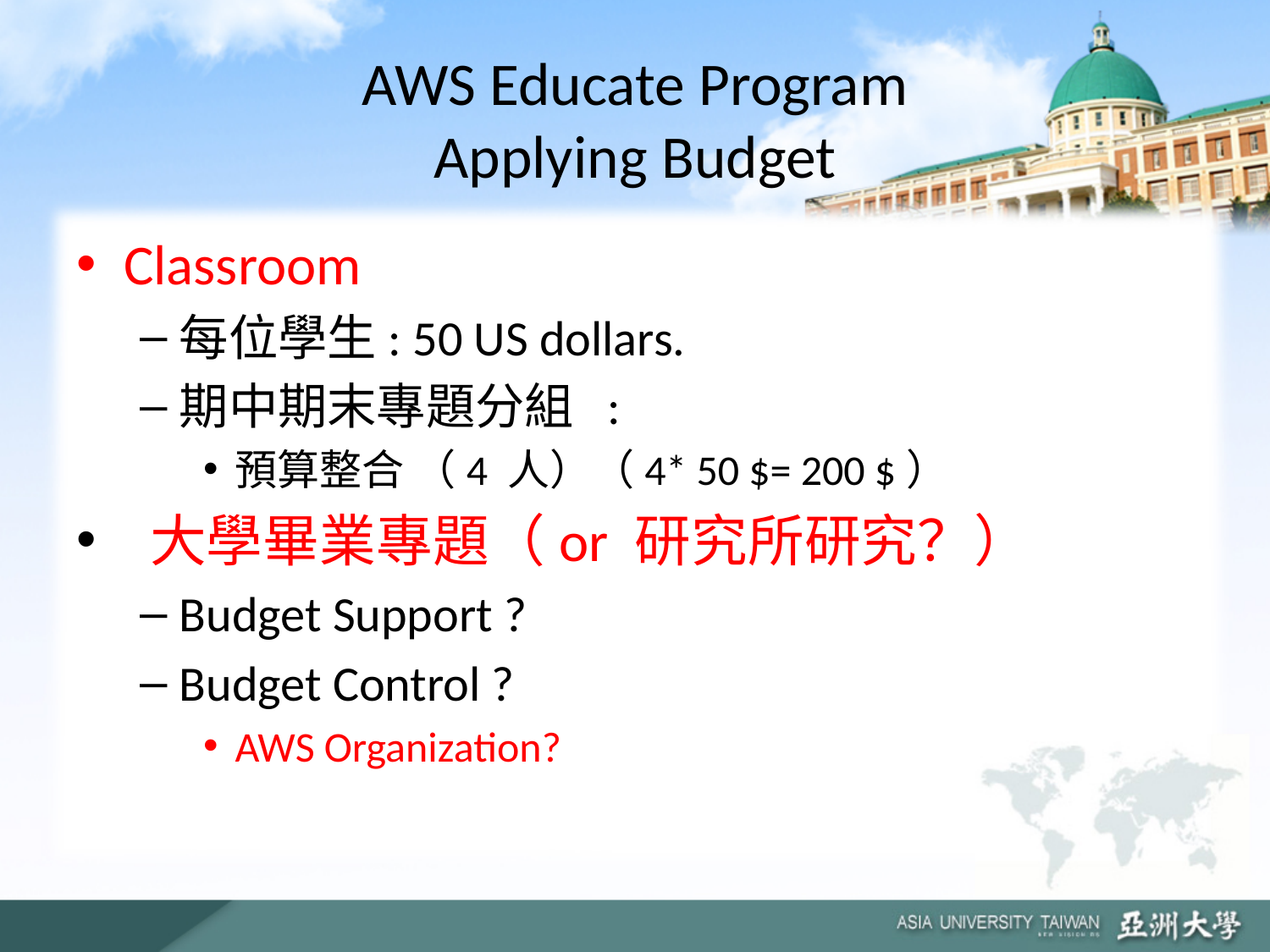

# AWS Educate Program Applying Budget
Classroom
每位學生: 50 US dollars.
期中期末專題分組  :
預算整合 （4 人）（4* 50 $= 200 $）
 大學畢業專題（or 研究所研究？）
Budget Support ?
Budget Control ?
AWS Organization?